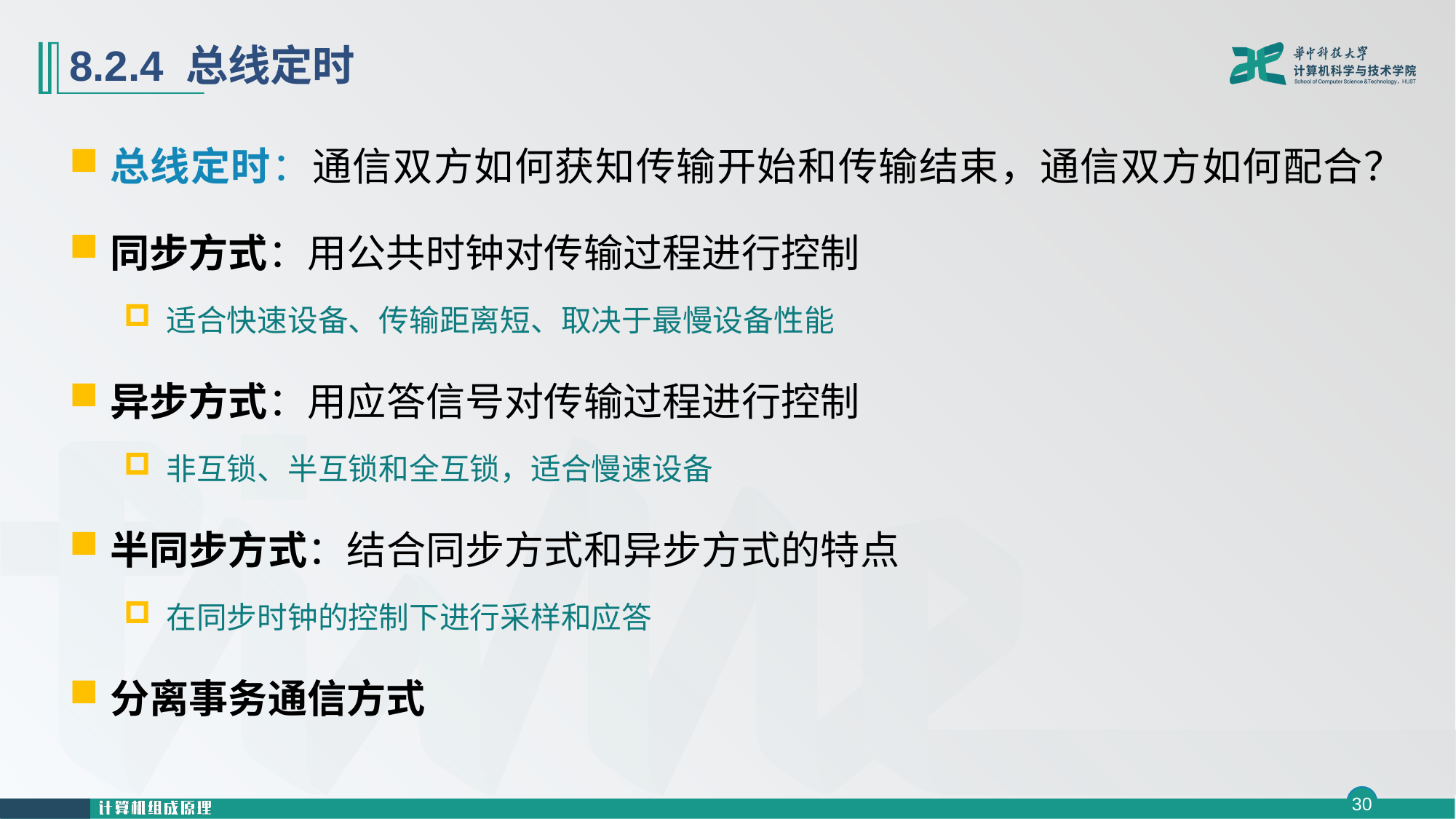

# 8.2.4 总线定时
总线定时：通信双方如何获知传输开始和传输结束，通信双方如何配合？
同步方式：用公共时钟对传输过程进行控制
适合快速设备、传输距离短、取决于最慢设备性能
异步方式：用应答信号对传输过程进行控制
非互锁、半互锁和全互锁，适合慢速设备
半同步方式：结合同步方式和异步方式的特点
在同步时钟的控制下进行采样和应答
分离事务通信方式